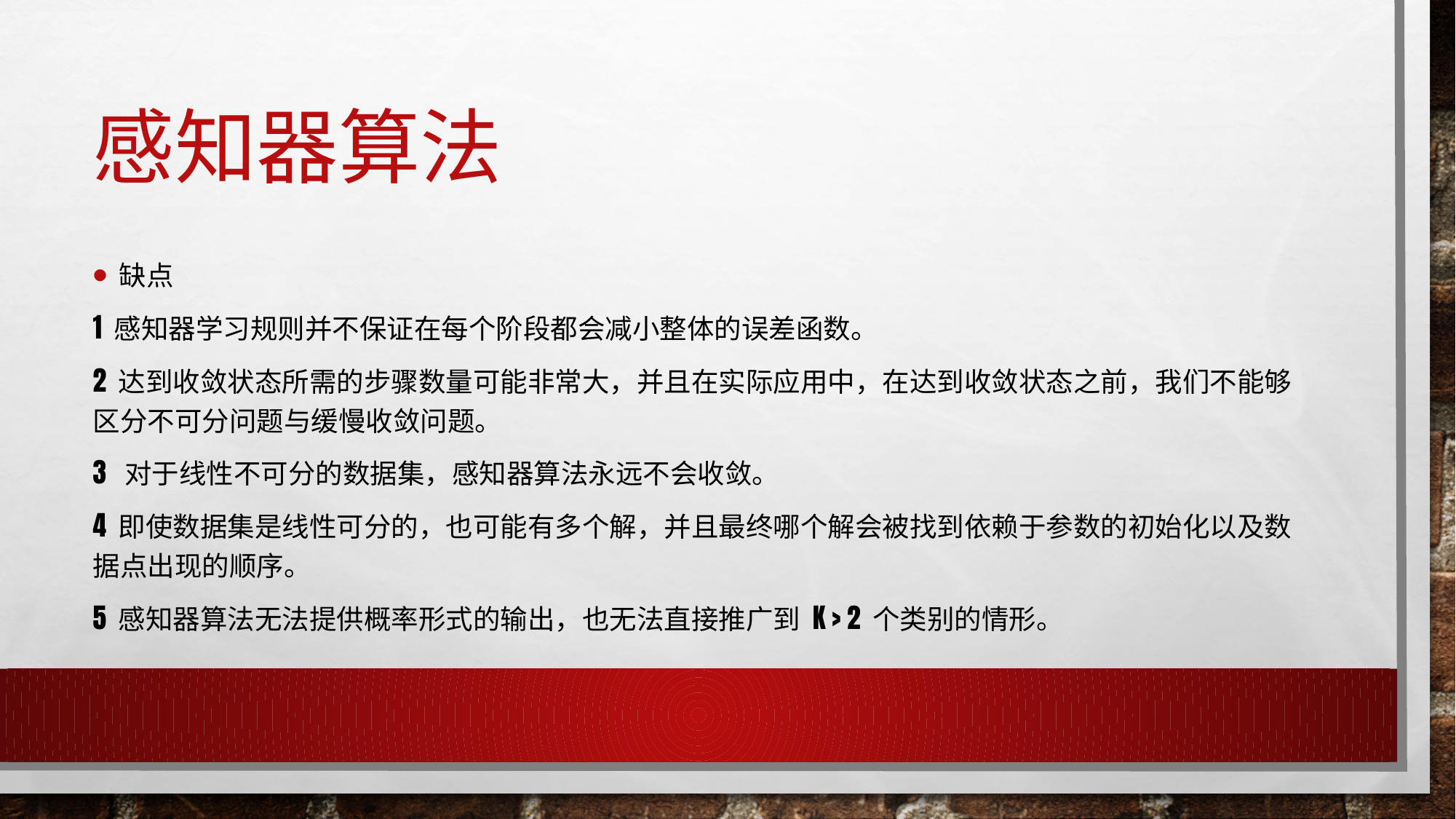

# 感知器算法
缺点
1 感知器学习规则并不保证在每个阶段都会减⼩整体的误差函数。
2 达到收敛状态所需的步骤数量可能⾮常⼤，并且在实际应⽤中，在达到收敛状态之前，我们不能够区分不可分问题与缓慢收敛问题。
3  对于线性不可分的数据集，感知器算法永远不会收敛。
4 即使数据集是线性可分的，也可能有多个解，并且最终哪个解会被找到依赖于参数的初始化以及数据点出现的顺序。
5 感知器算法⽆法提供概率形式的输出，也⽆法直接推⼴到 K > 2 个类别的情形。